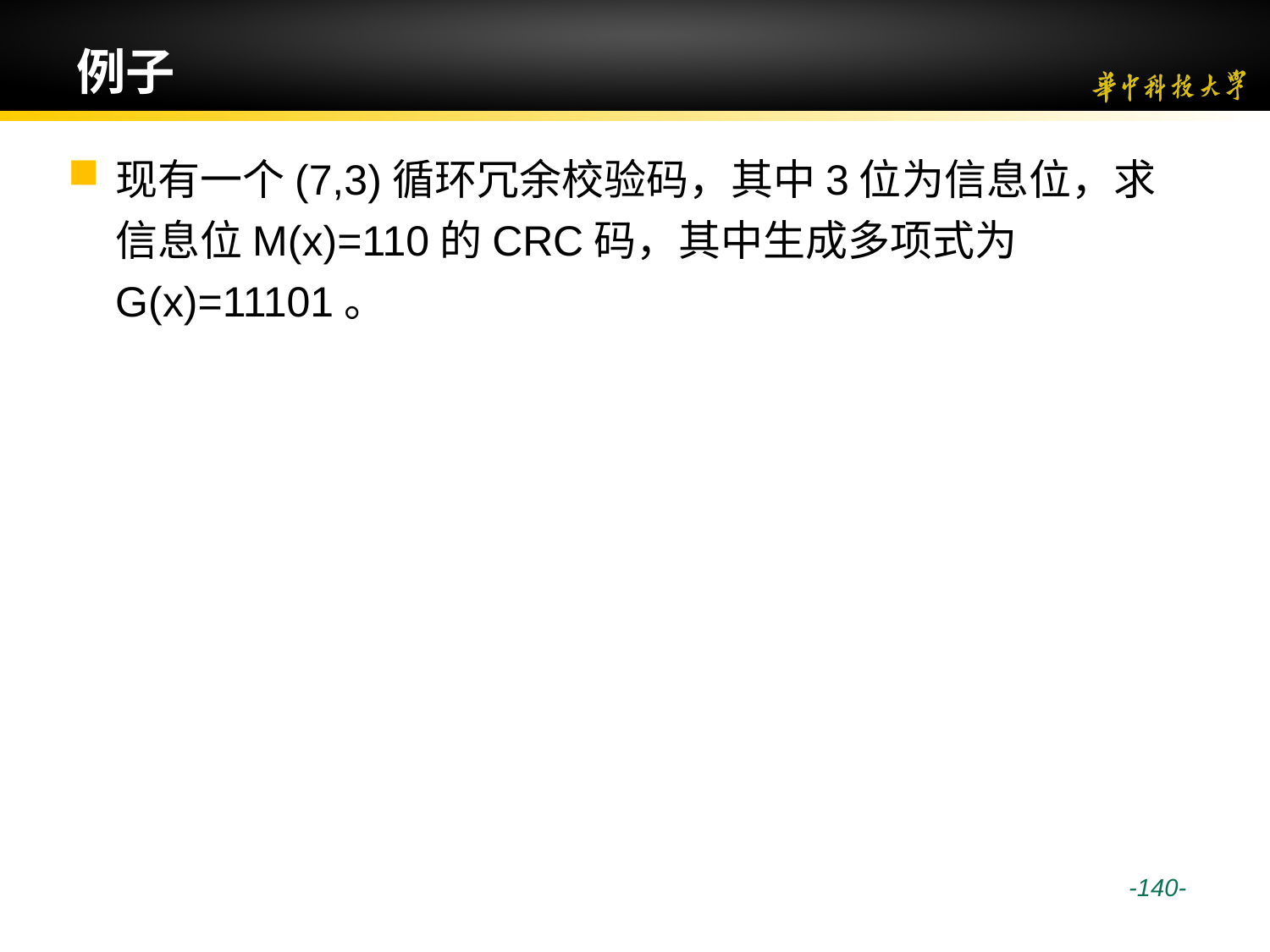

# 例子
现有一个(7,3)循环冗余校验码，其中3位为信息位，求信息位M(x)=110的CRC码，其中生成多项式为G(x)=11101。

 -140-